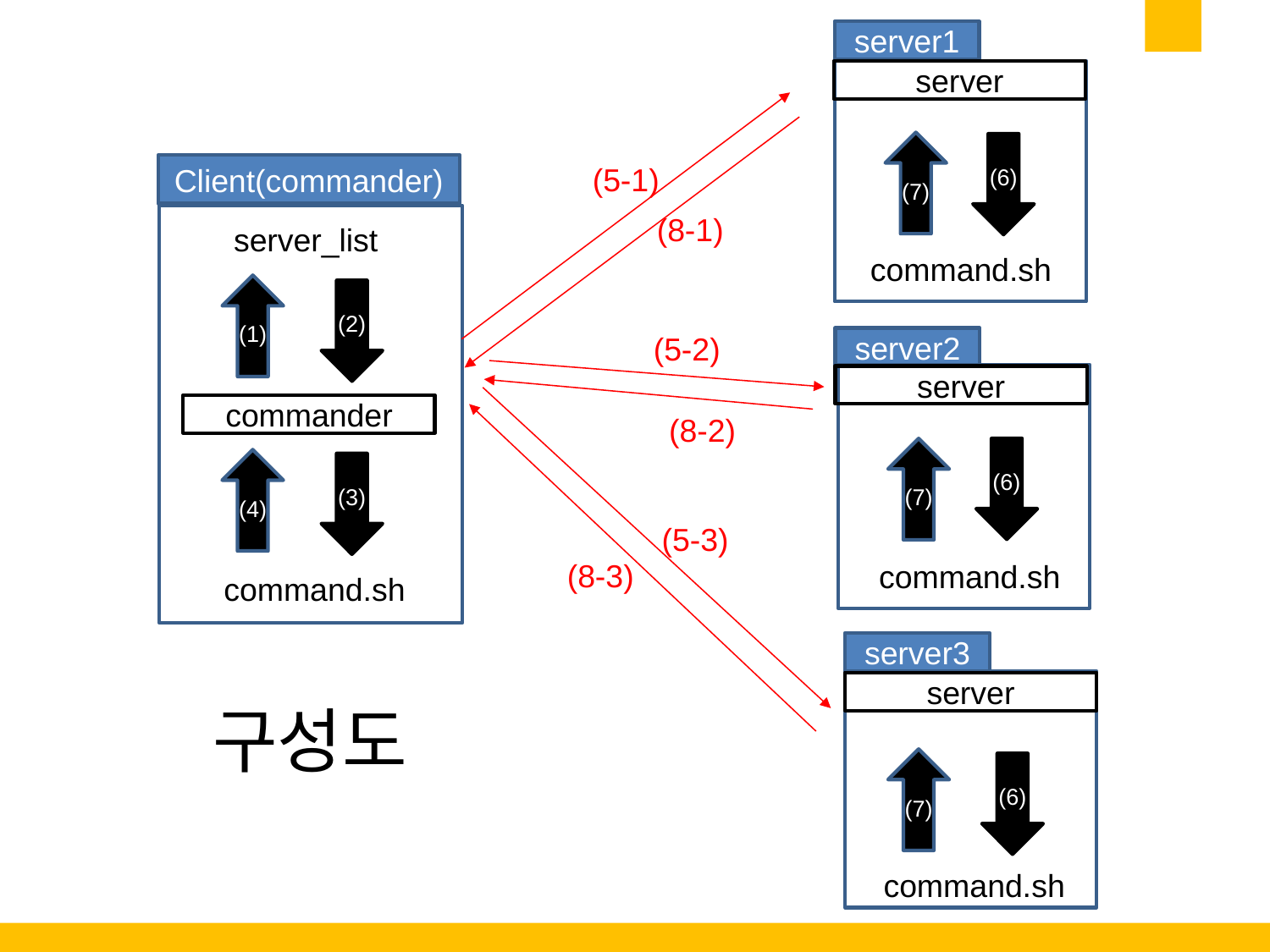

server1

server
(7)
(6)
Client(commander)
(5-1)

(8-1)
server_list
command.sh
(1)
(2)
server2
(5-2)

server

commander
(8-2)
(7)
(6)
(4)
(3)
(5-3)
(8-3)
command.sh
command.sh
server3

server
구성도
(7)
(6)
command.sh